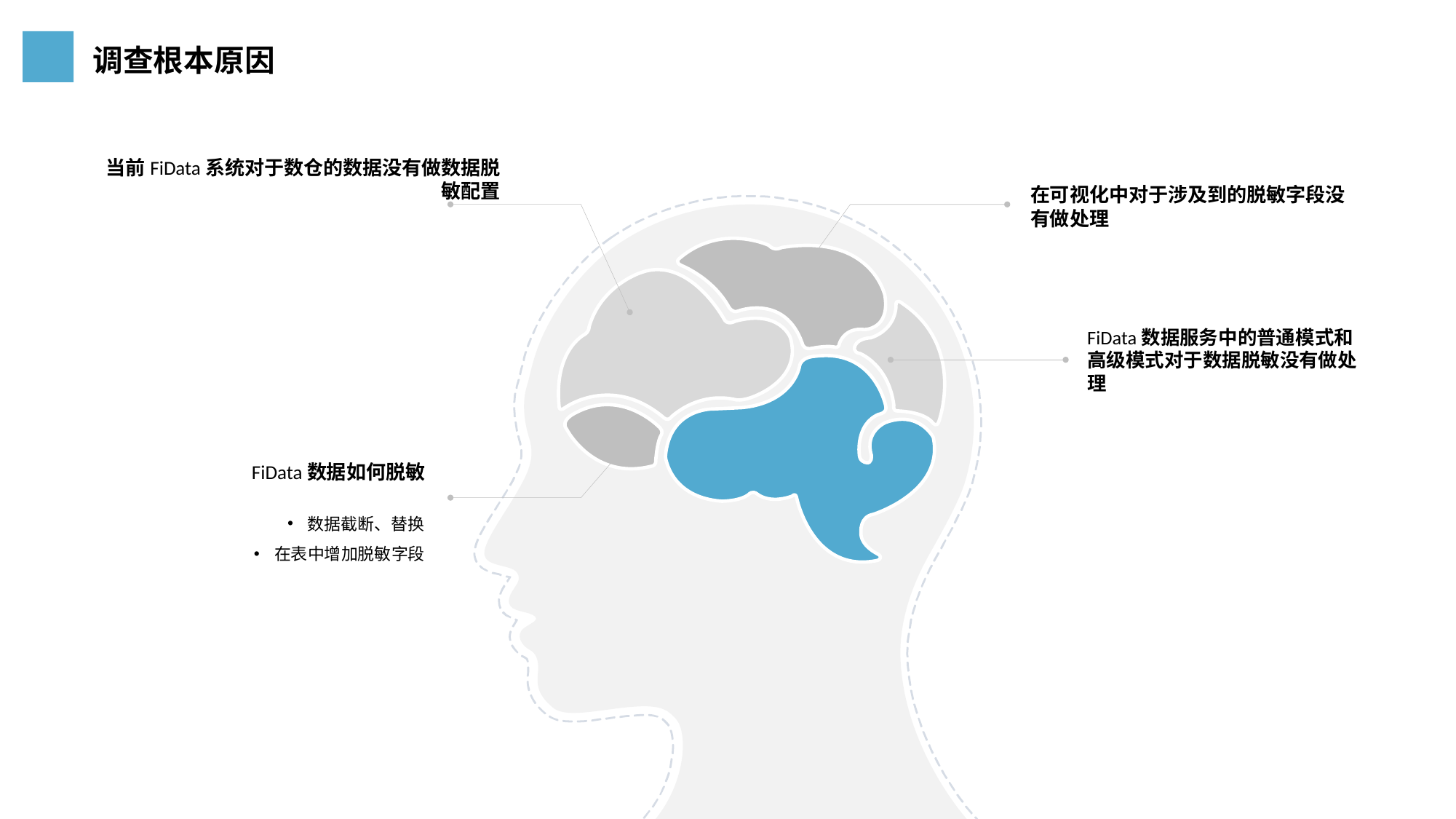

调查根本原因
当前FiData系统对于数仓的数据没有做数据脱敏配置
在可视化中对于涉及到的脱敏字段没有做处理

FiData数据服务中的普通模式和高级模式对于数据脱敏没有做处理

FiData数据如何脱敏
数据截断、替换
在表中增加脱敏字段